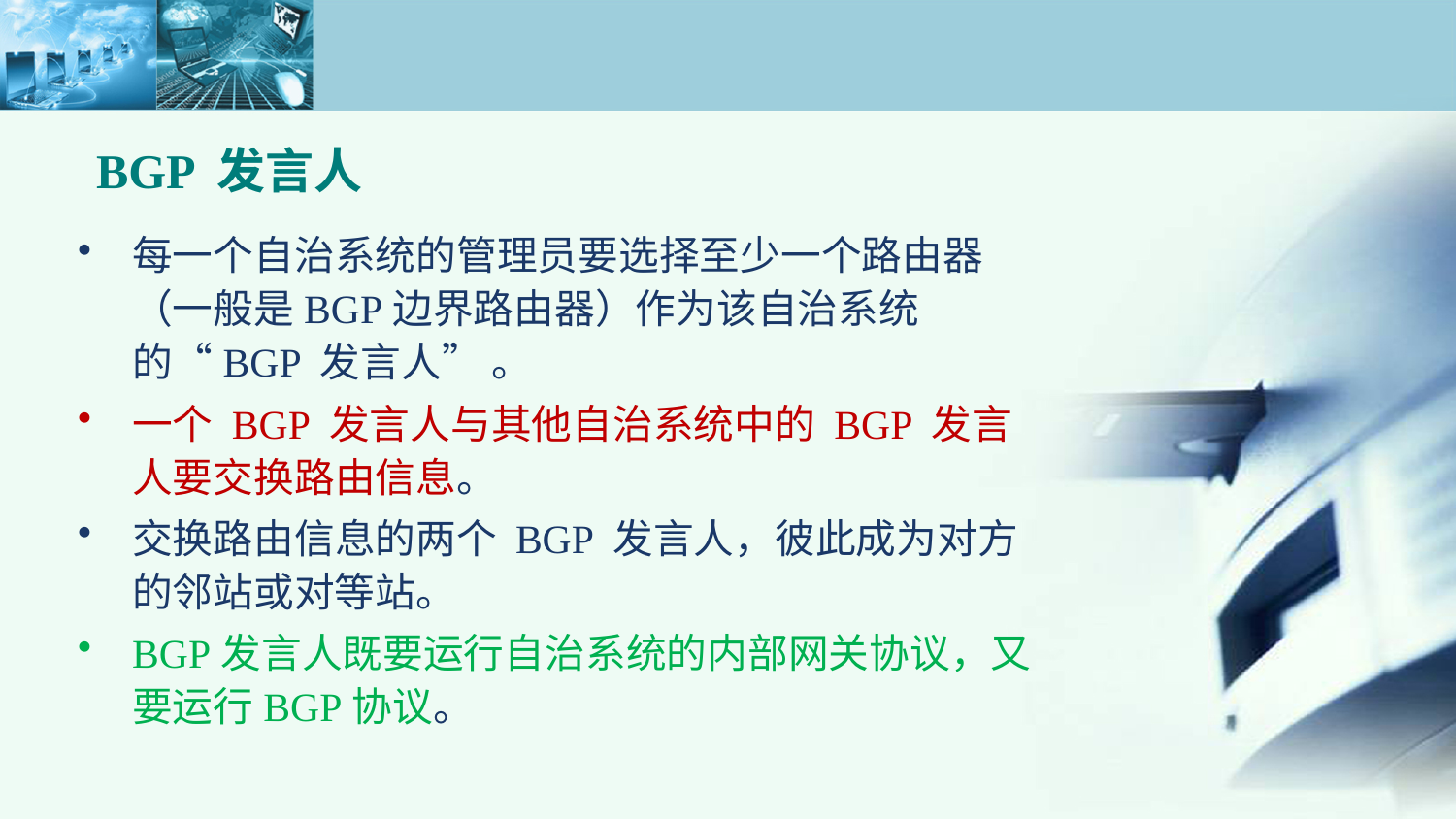

BGP 发言人
每一个自治系统的管理员要选择至少一个路由器（一般是BGP边界路由器）作为该自治系统的“BGP 发言人” 。
一个 BGP 发言人与其他自治系统中的 BGP 发言人要交换路由信息。
交换路由信息的两个 BGP 发言人，彼此成为对方的邻站或对等站。
BGP发言人既要运行自治系统的内部网关协议，又要运行BGP协议。